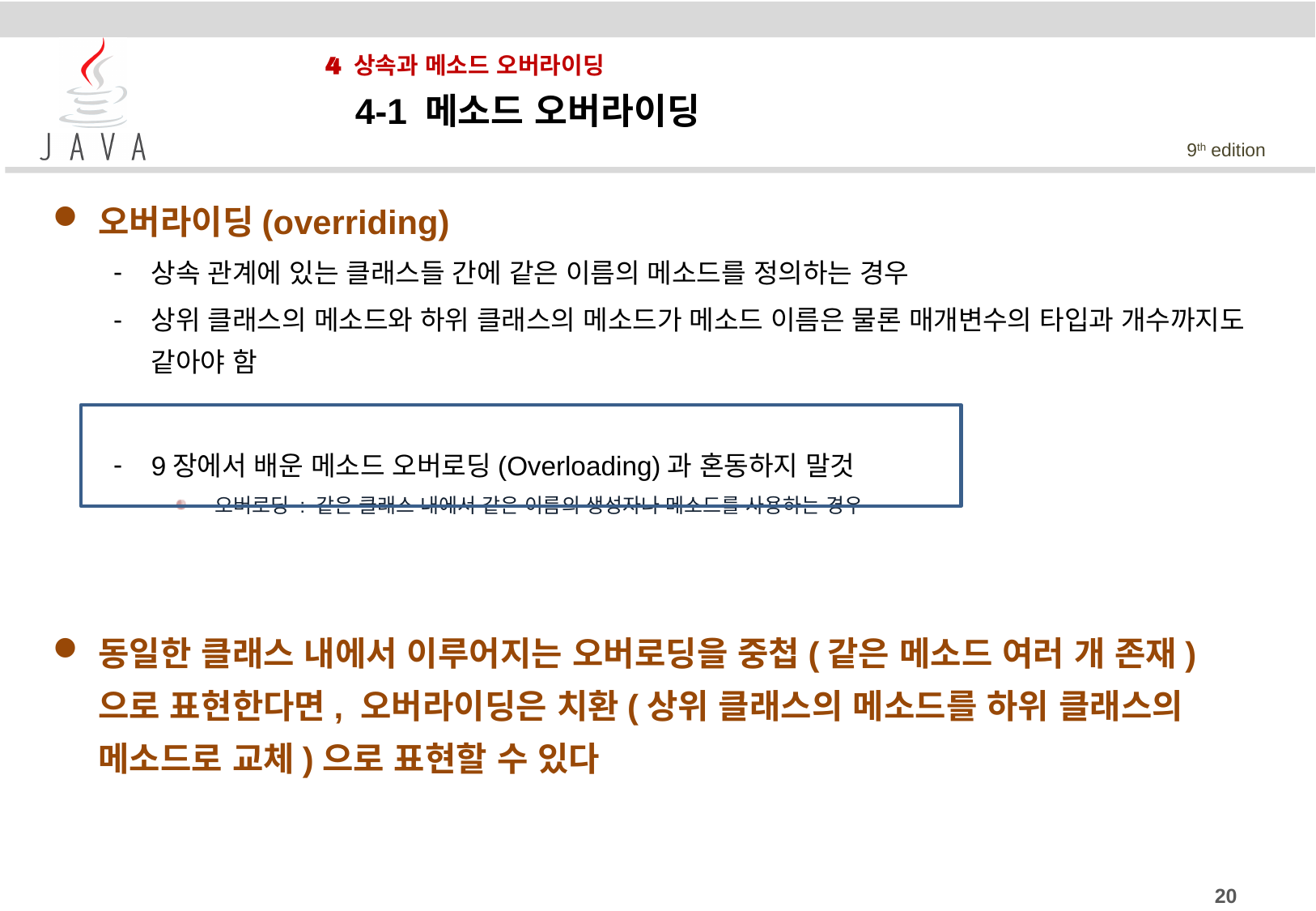

# 4 상속과 메소드 오버라이딩
   4-1 메소드 오버라이딩
오버라이딩(overriding)
상속 관계에 있는 클래스들 간에 같은 이름의 메소드를 정의하는 경우
상위 클래스의 메소드와 하위 클래스의 메소드가 메소드 이름은 물론 매개변수의 타입과 개수까지도 같아야 함

9장에서 배운 메소드 오버로딩(Overloading)과 혼동하지 말것
 오버로딩 : 같은 클래스 내에서 같은 이름의 생성자나 메소드를 사용하는 경우

동일한 클래스 내에서 이루어지는 오버로딩을 중첩(같은 메소드 여러 개 존재)으로 표현한다면, 오버라이딩은 치환(상위 클래스의 메소드를 하위 클래스의 메소드로 교체)으로 표현할 수 있다

20